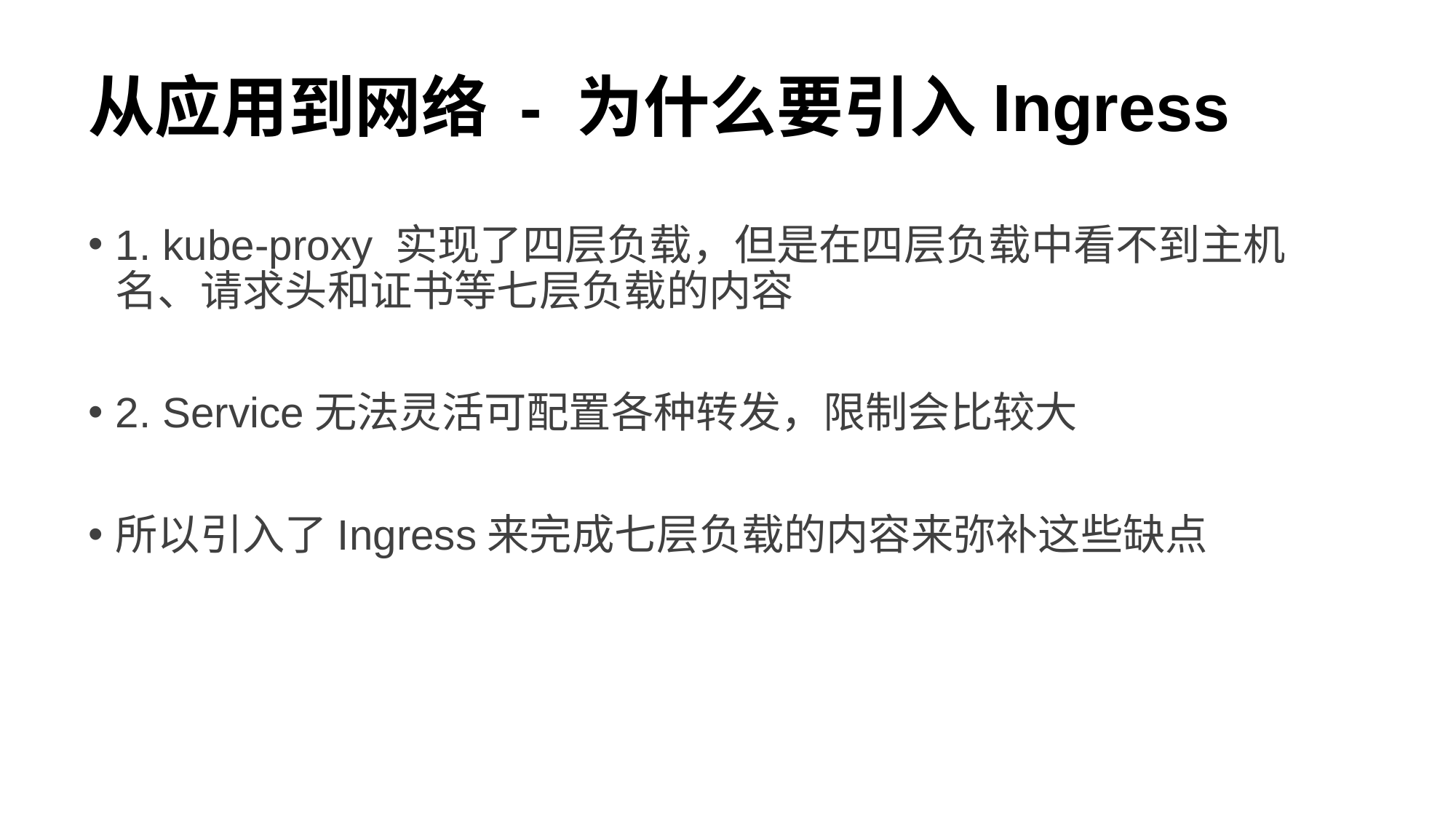

# 从应用到网络 - 为什么要引入Ingress
1. kube-proxy 实现了四层负载，但是在四层负载中看不到主机名、请求头和证书等七层负载的内容

2. Service无法灵活可配置各种转发，限制会比较大

所以引入了Ingress来完成七层负载的内容来弥补这些缺点